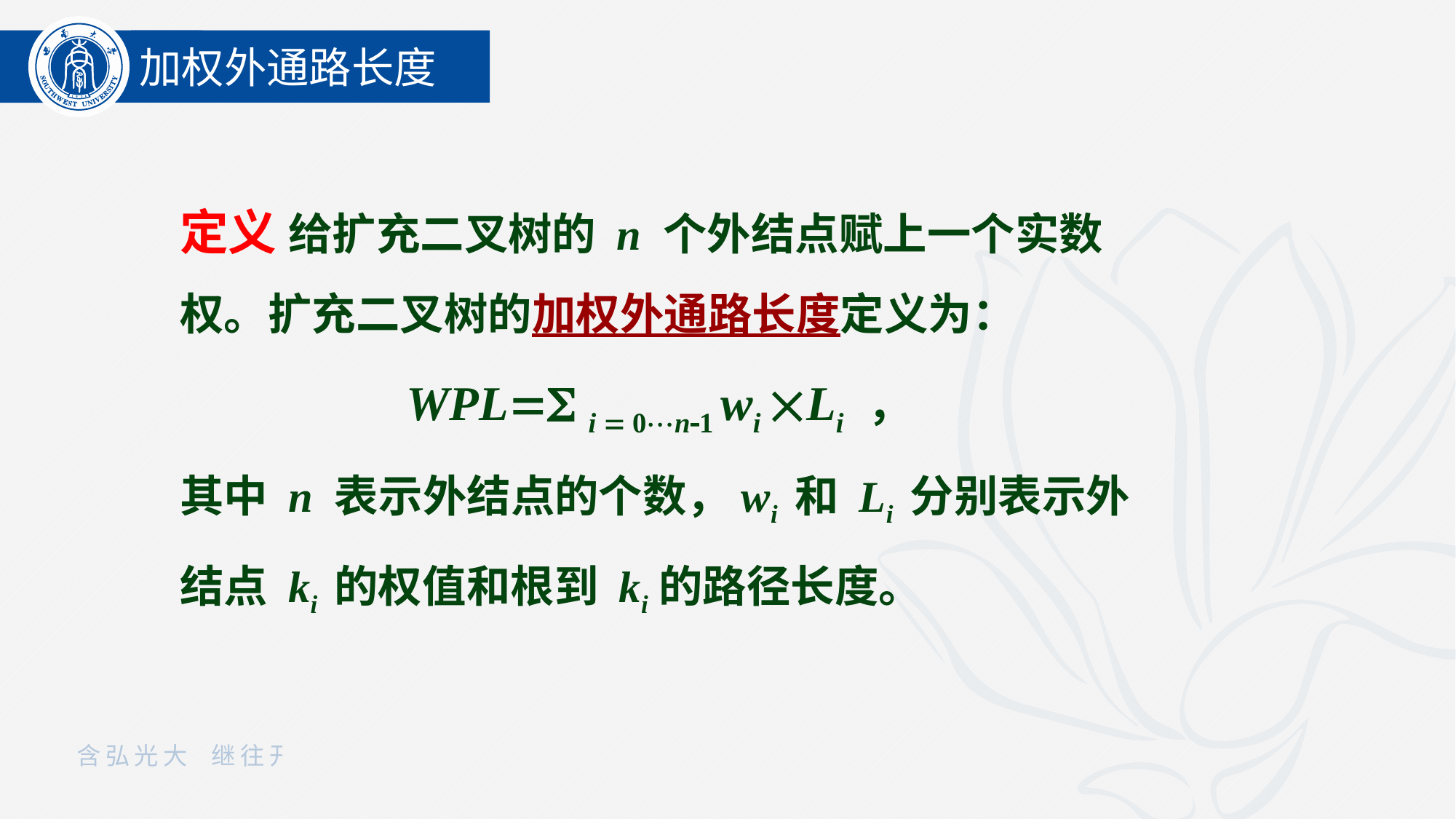

加权外通路长度
定义 给扩充二叉树的 n 个外结点赋上一个实数权。扩充二叉树的加权外通路长度定义为：
WPL=Σ i = 0…n−1 wi ×Li ，
其中 n 表示外结点的个数，wi 和 Li 分别表示外结点 ki 的权值和根到 ki的路径长度。